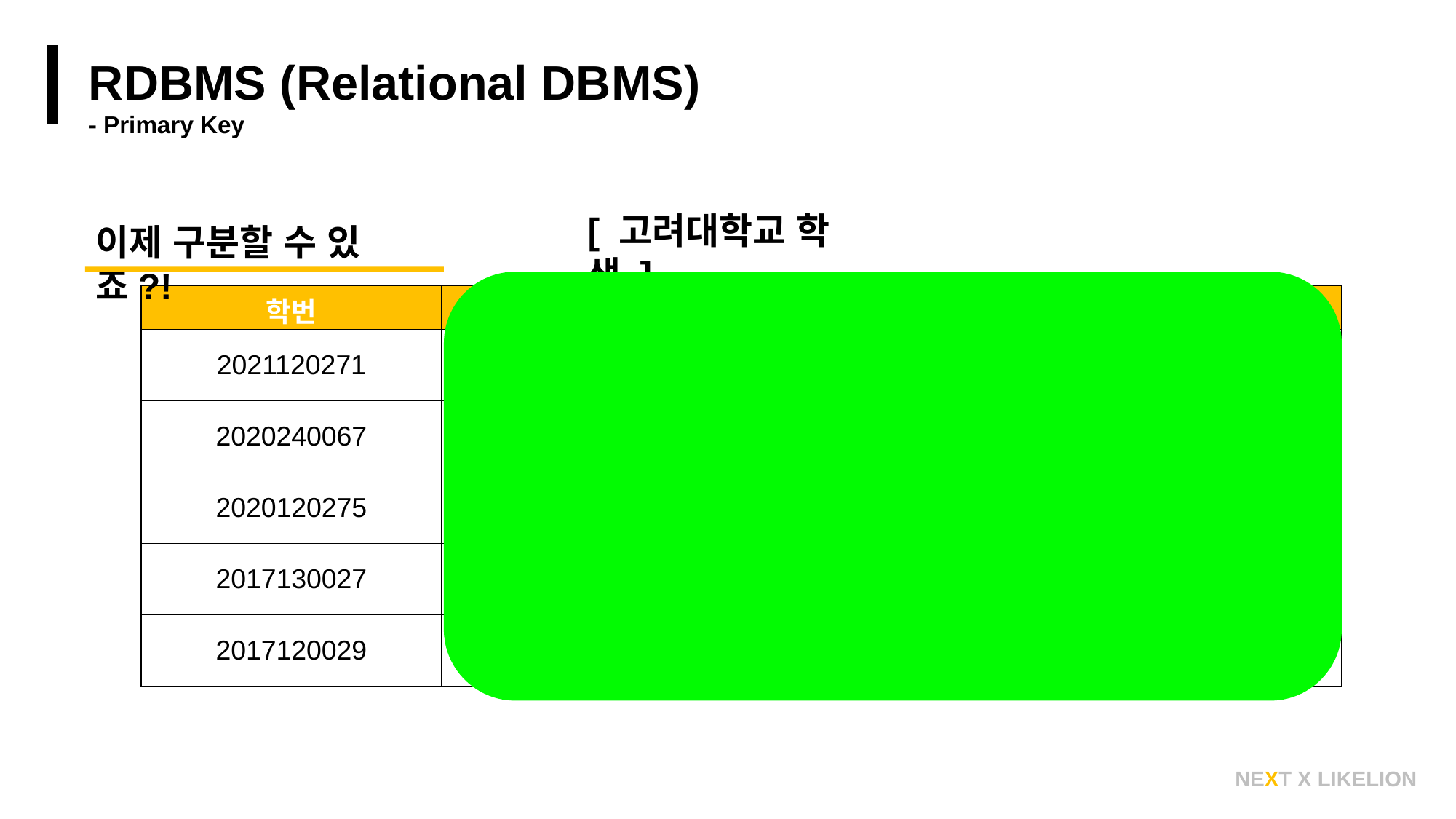

RDBMS (Relational DBMS)
- Primary Key
[ 고려대학교 학생 ]
이제 구분할 수 있죠?!

| 학번 | 이름 | 학과 | 학점 |
| --- | --- | --- | --- |
| 2021120271 | 모나토 | 경영학과 | 4.5 |
| 2020240067 | 김나영 | 미디어학부 | 5.5 |
| 2020120275 | 정지우 | 경영학과 | 4.3 |
| 2017130027 | 백민기 | 국어국문학과 | 1.5 |
| 2017120029 | 김지욱 | 경영학과 | 9.7 |
NEXT X LIKELION